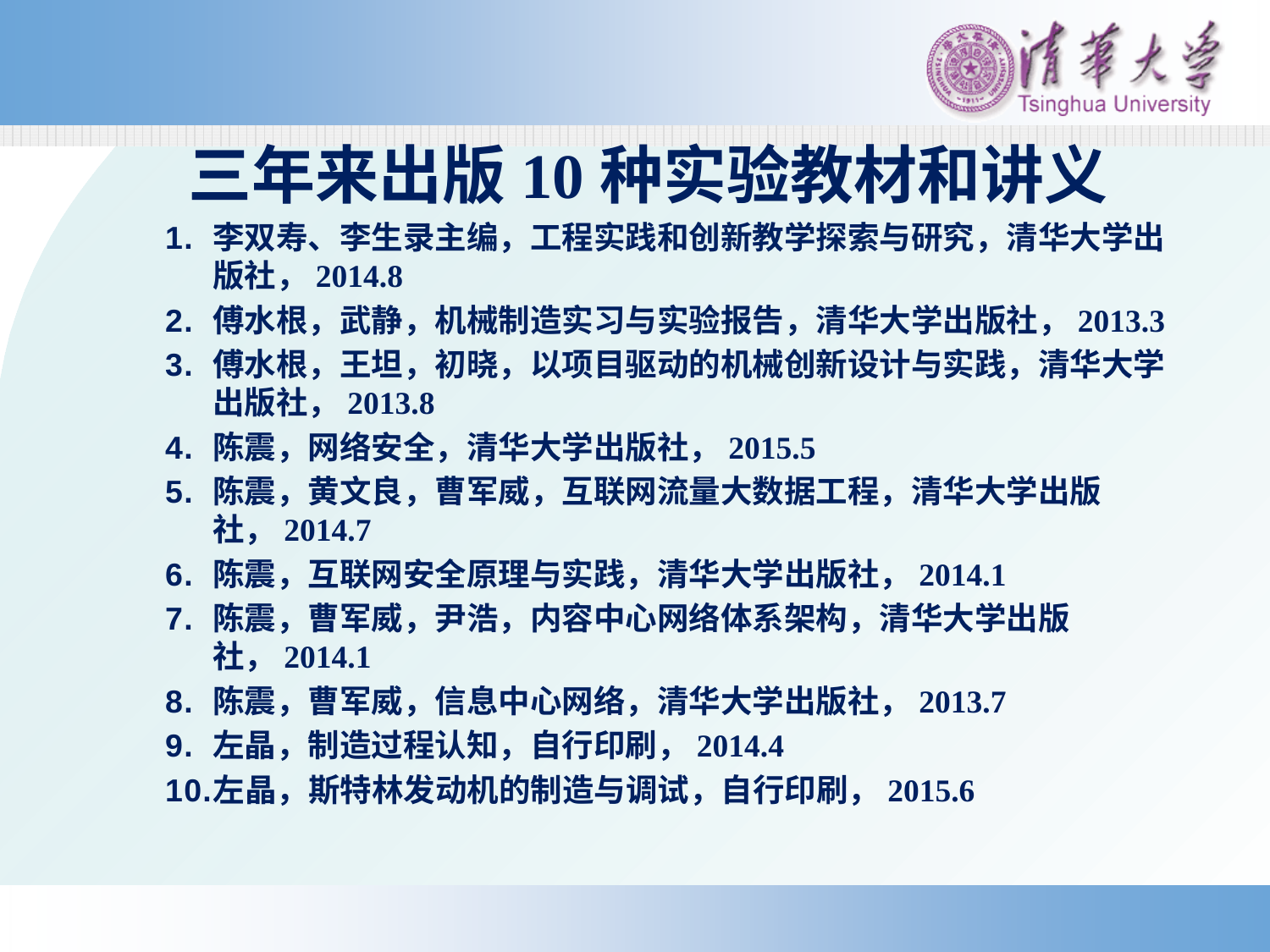

三年来出版10种实验教材和讲义
李双寿、李生录主编，工程实践和创新教学探索与研究，清华大学出版社，2014.8
傅水根，武静，机械制造实习与实验报告，清华大学出版社，2013.3
傅水根，王坦，初晓，以项目驱动的机械创新设计与实践，清华大学出版社，2013.8
陈震，网络安全，清华大学出版社，2015.5
陈震，黄文良，曹军威，互联网流量大数据工程，清华大学出版社，2014.7
陈震，互联网安全原理与实践，清华大学出版社，2014.1
陈震，曹军威，尹浩，内容中心网络体系架构，清华大学出版社，2014.1
陈震，曹军威，信息中心网络，清华大学出版社，2013.7
左晶，制造过程认知，自行印刷，2014.4
左晶，斯特林发动机的制造与调试，自行印刷，2015.6